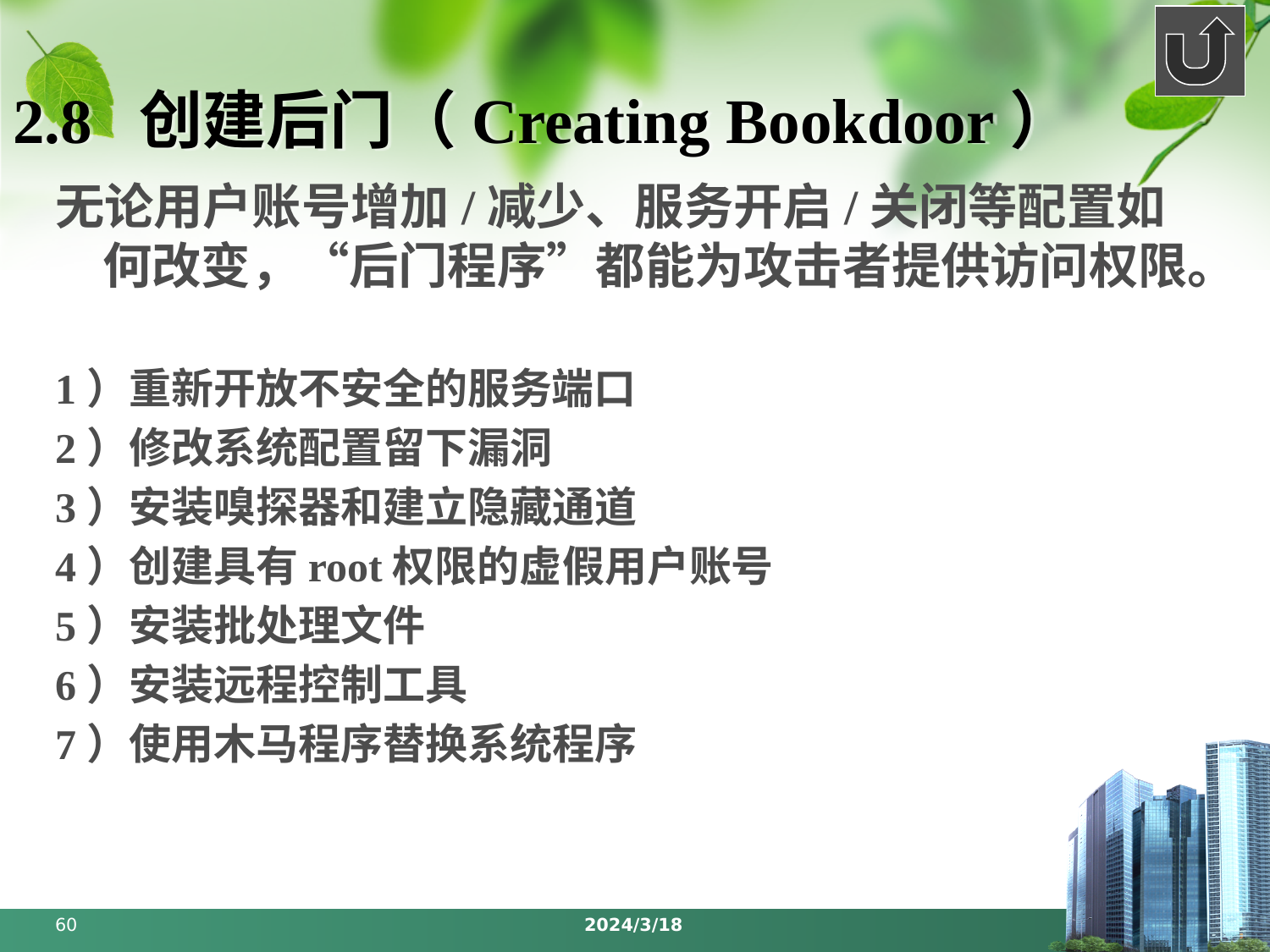

# 2.8  创建后门（Creating Bookdoor）
无论用户账号增加/减少、服务开启/关闭等配置如何改变，“后门程序”都能为攻击者提供访问权限。

1）重新开放不安全的服务端口
2）修改系统配置留下漏洞
3）安装嗅探器和建立隐藏通道
4）创建具有root权限的虚假用户账号
5）安装批处理文件
6）安装远程控制工具
7）使用木马程序替换系统程序
60
2024/3/18